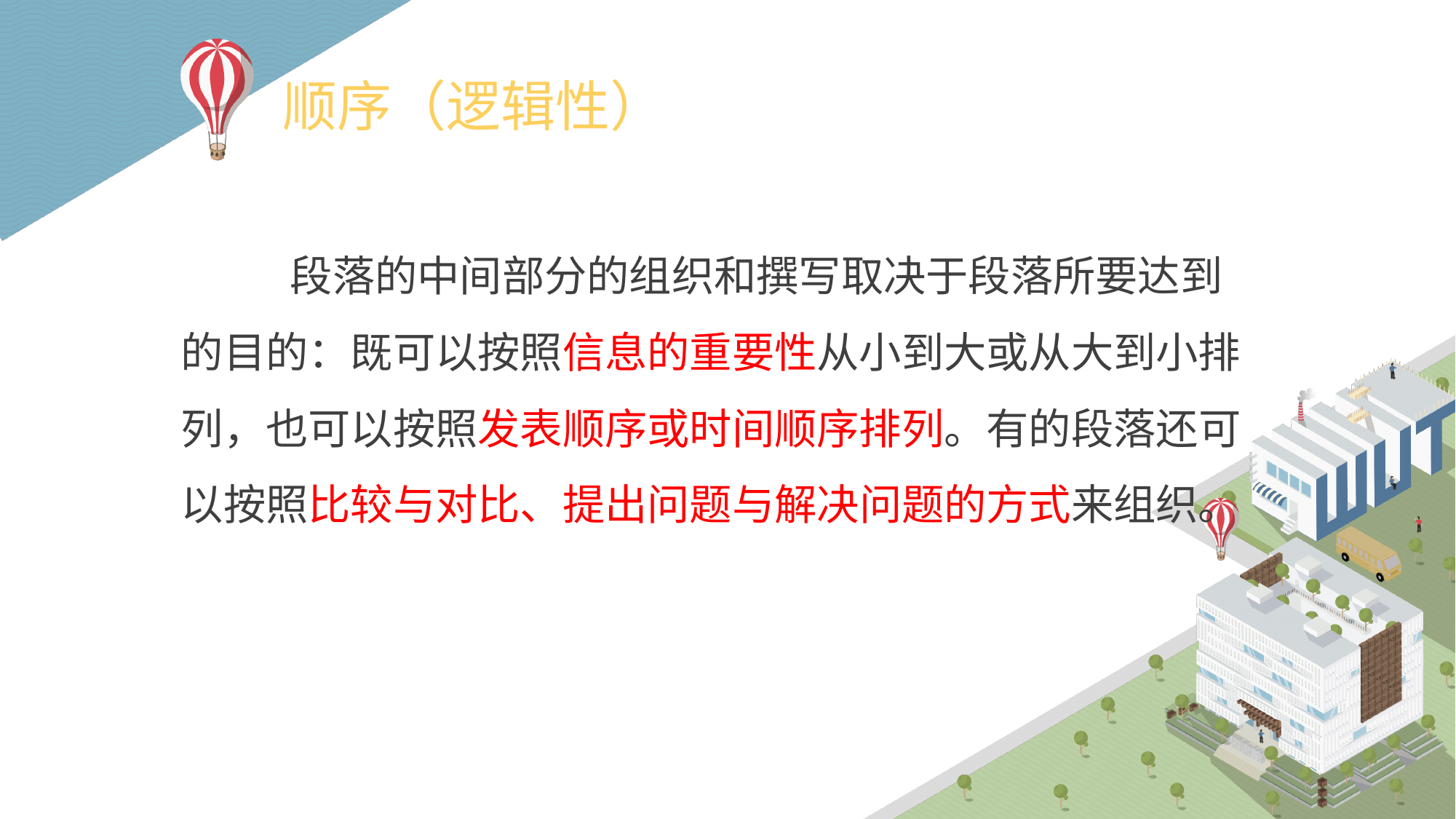

# 顺序（逻辑性）
	段落的中间部分的组织和撰写取决于段落所要达到的目的：既可以按照信息的重要性从小到大或从大到小排列，也可以按照发表顺序或时间顺序排列。有的段落还可以按照比较与对比、提出问题与解决问题的方式来组织。